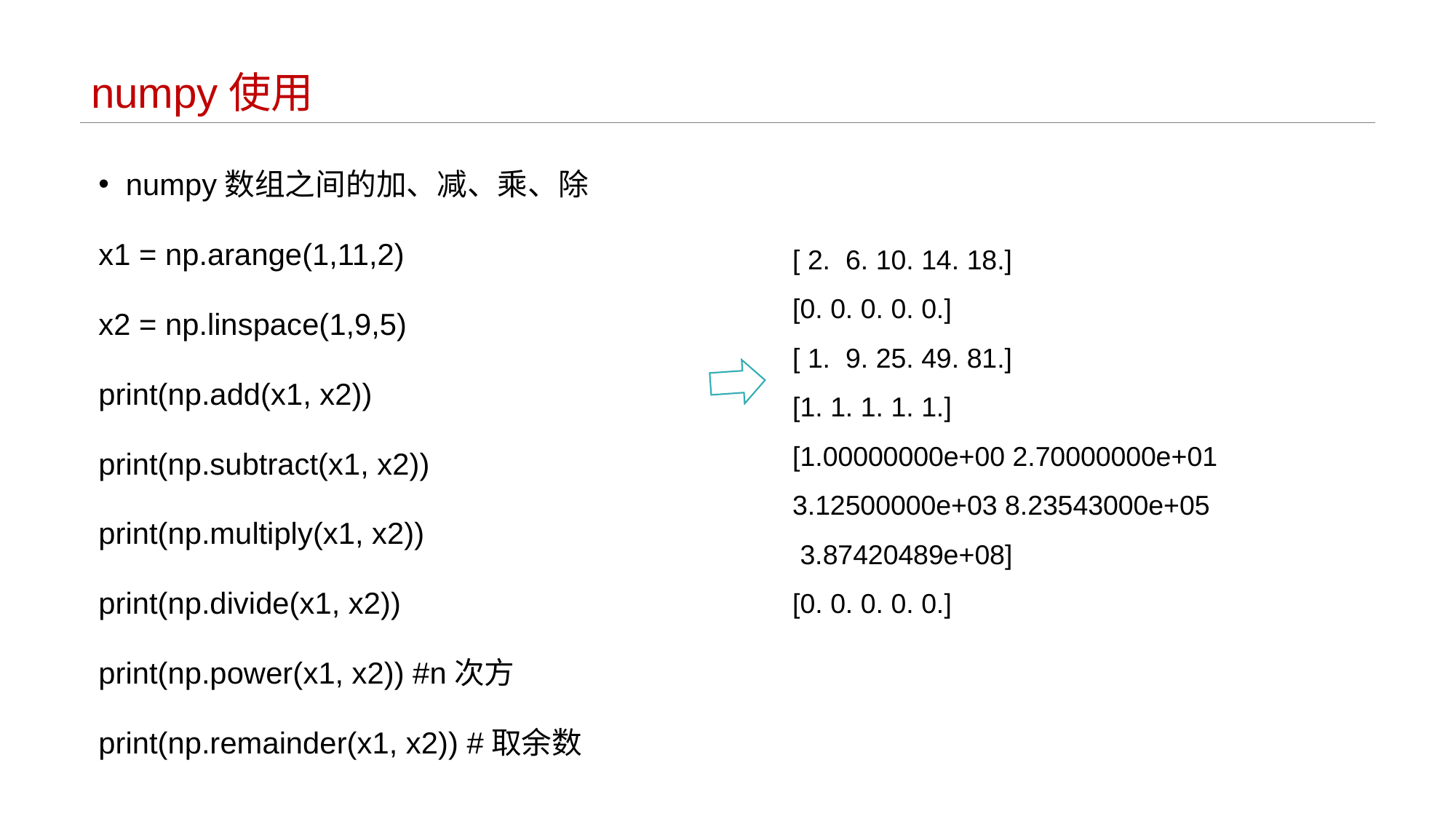

# numpy使用
numpy数组之间的加、减、乘、除
x1 = np.arange(1,11,2)
x2 = np.linspace(1,9,5)
print(np.add(x1, x2))
print(np.subtract(x1, x2))
print(np.multiply(x1, x2))
print(np.divide(x1, x2))
print(np.power(x1, x2)) #n次方
print(np.remainder(x1, x2)) #取余数

[ 2.  6. 10. 14. 18.]
[0. 0. 0. 0. 0.]
[ 1.  9. 25. 49. 81.]
[1. 1. 1. 1. 1.]
[1.00000000e+00 2.70000000e+01 3.12500000e+03 8.23543000e+05
 3.87420489e+08]
[0. 0. 0. 0. 0.]